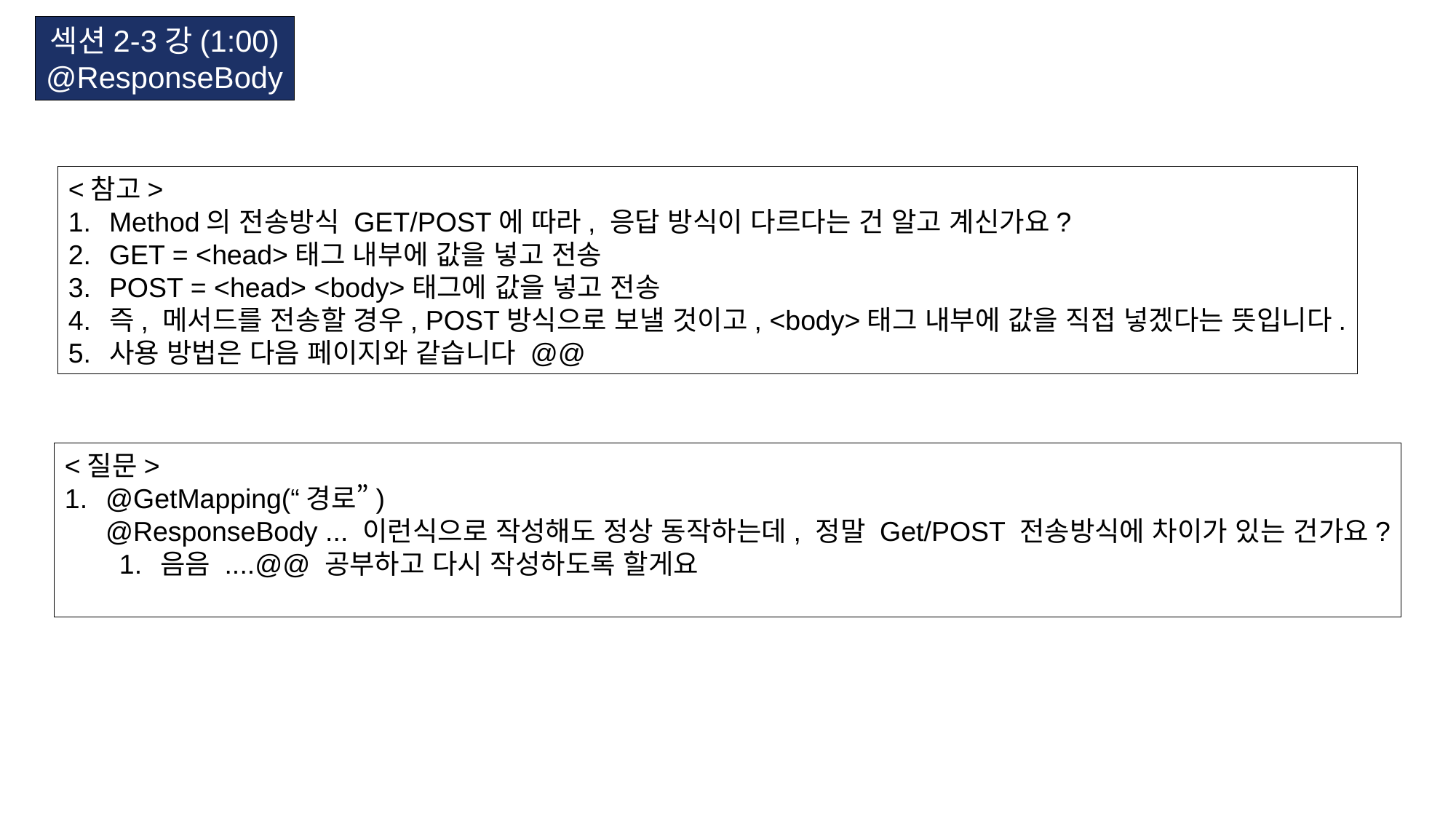

섹션2-3강(1:00)
@ResponseBody
<참고>
Method의 전송방식 GET/POST에 따라, 응답 방식이 다르다는 건 알고 계신가요?
GET = <head>태그 내부에 값을 넣고 전송
POST = <head> <body>태그에 값을 넣고 전송
즉, 메서드를 전송할 경우, POST방식으로 보낼 것이고, <body>태그 내부에 값을 직접 넣겠다는 뜻입니다.
사용 방법은 다음 페이지와 같습니다 @@
<질문>
@GetMapping(“경로”)
@ResponseBody ... 이런식으로 작성해도 정상 동작하는데, 정말 Get/POST 전송방식에 차이가 있는 건가요?
음음 ....@@ 공부하고 다시 작성하도록 할게요